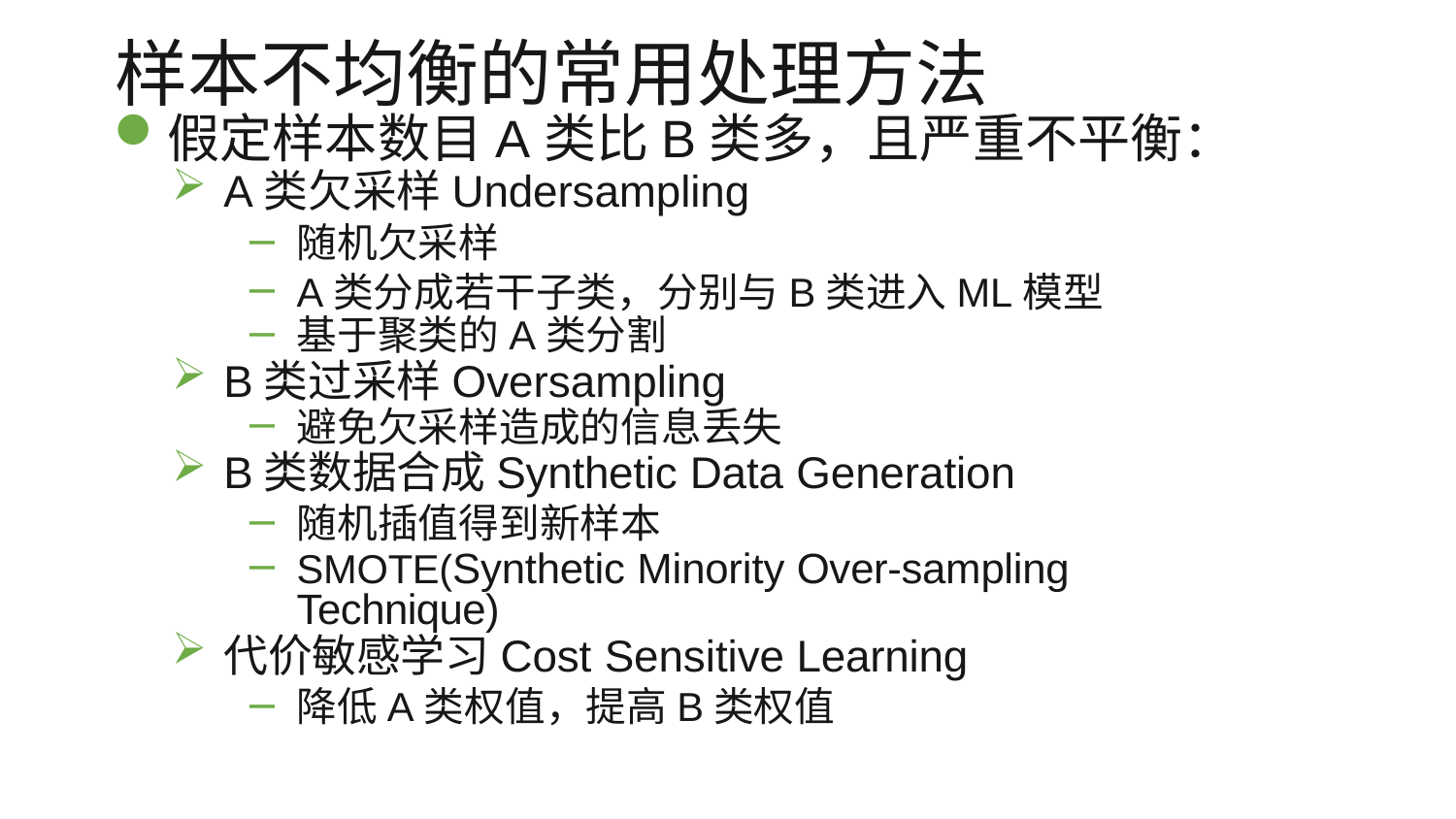

# 样本不均衡的常用处理方法
假定样本数目A类比B类多，且严重不平衡：
A类欠采样Undersampling
随机欠采样
A类分成若干子类，分别与B类进入ML模型
基于聚类的A类分割
B类过采样Oversampling
避免欠采样造成的信息丢失
B类数据合成Synthetic Data Generation
随机插值得到新样本
SMOTE(Synthetic Minority Over-sampling
Technique)
代价敏感学习Cost Sensitive Learning
降低A类权值，提高B类权值